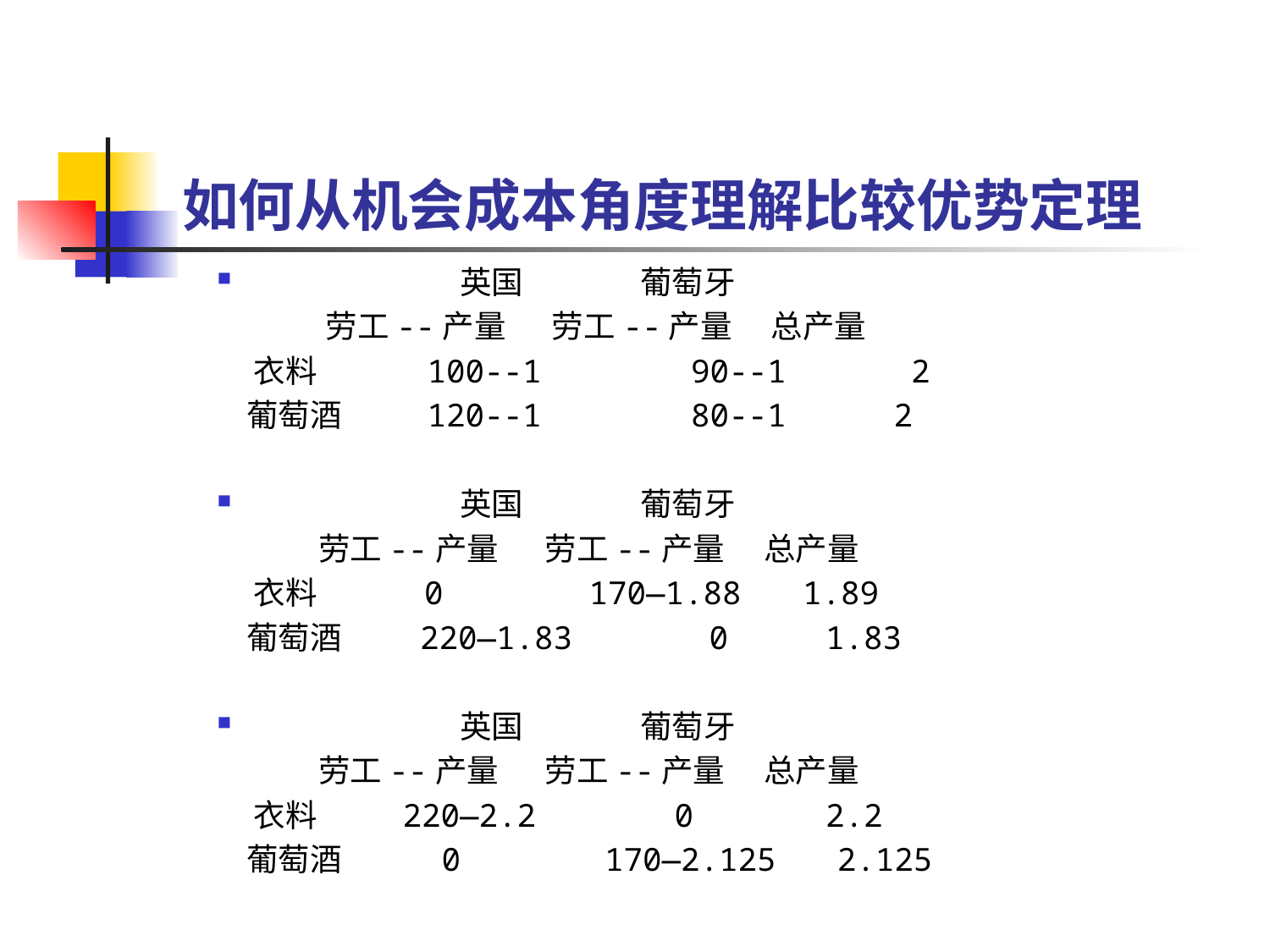

# 如何从机会成本角度理解比较优势定理
 　　　　   　英国　　  　 葡萄牙
              劳工--产量　  劳工--产量　 总产量
    衣料　　　 100--1　　　　 90--1　　 　 2
   葡萄酒　　  120--1　　　　 80--1　   　 2

 　　　　   　英国　　  　 葡萄牙
             劳工--产量　  劳工--产量　 总产量
    衣料　　     0  　　    170—1.88　  1.89
   葡萄酒　　 220—1.83 　　　 0　       1.83

 　　　　   　英国　　  　 葡萄牙
             劳工--产量　  劳工--产量　 总产量
    衣料　　  220—2.2  　　   0　　 　  2.2
   葡萄酒　　    0 　　　  170—2.125　  2.125